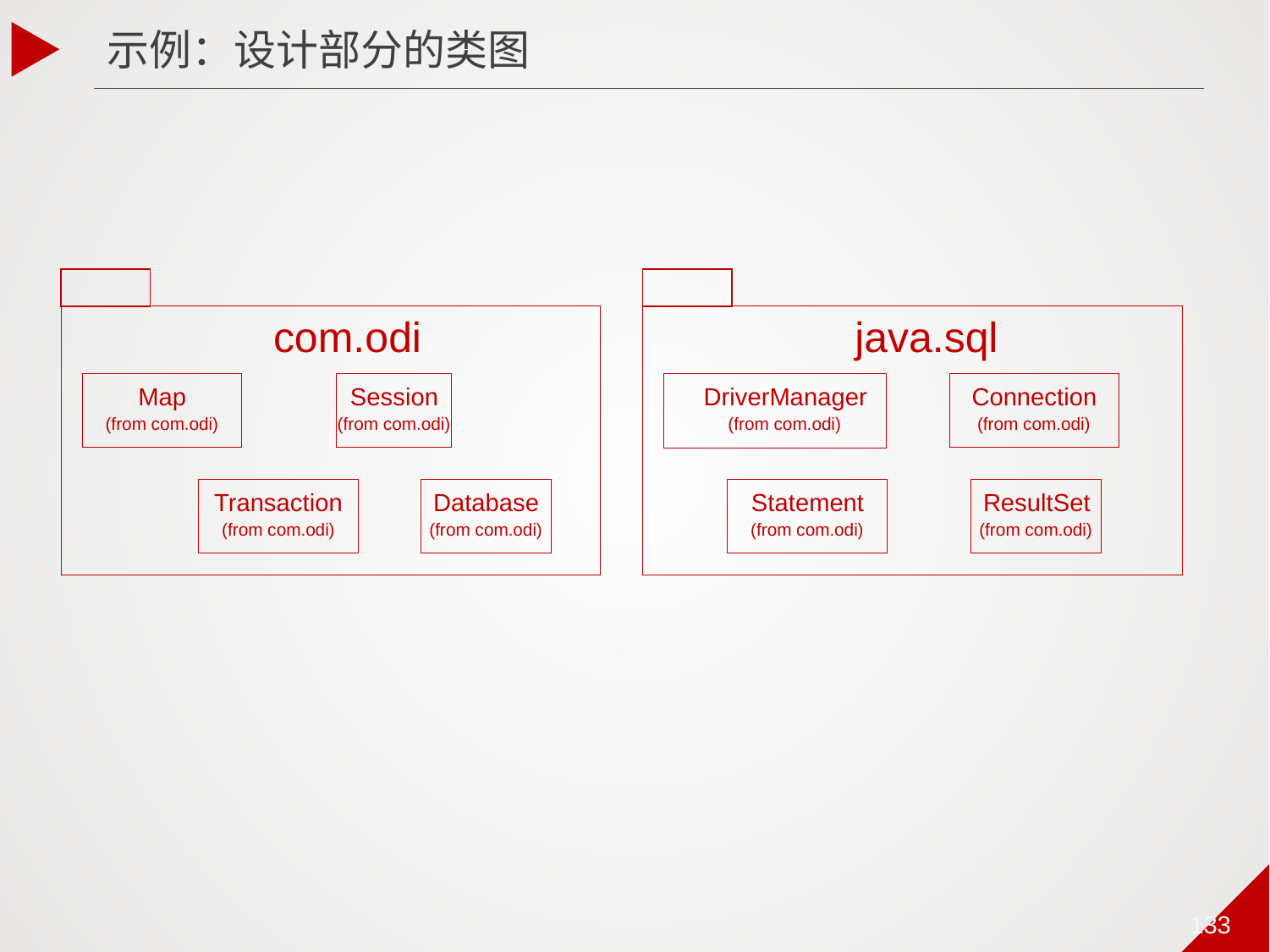

133
示例：设计部分的类图

com.odi

Map
(from com.odi)

Session
(from com.odi)

Transaction
(from com.odi)

Database
(from com.odi)

java.sql

Connection
(from com.odi)
DriverManager
(from com.odi)

Statement
(from com.odi)

ResultSet
(from com.odi)